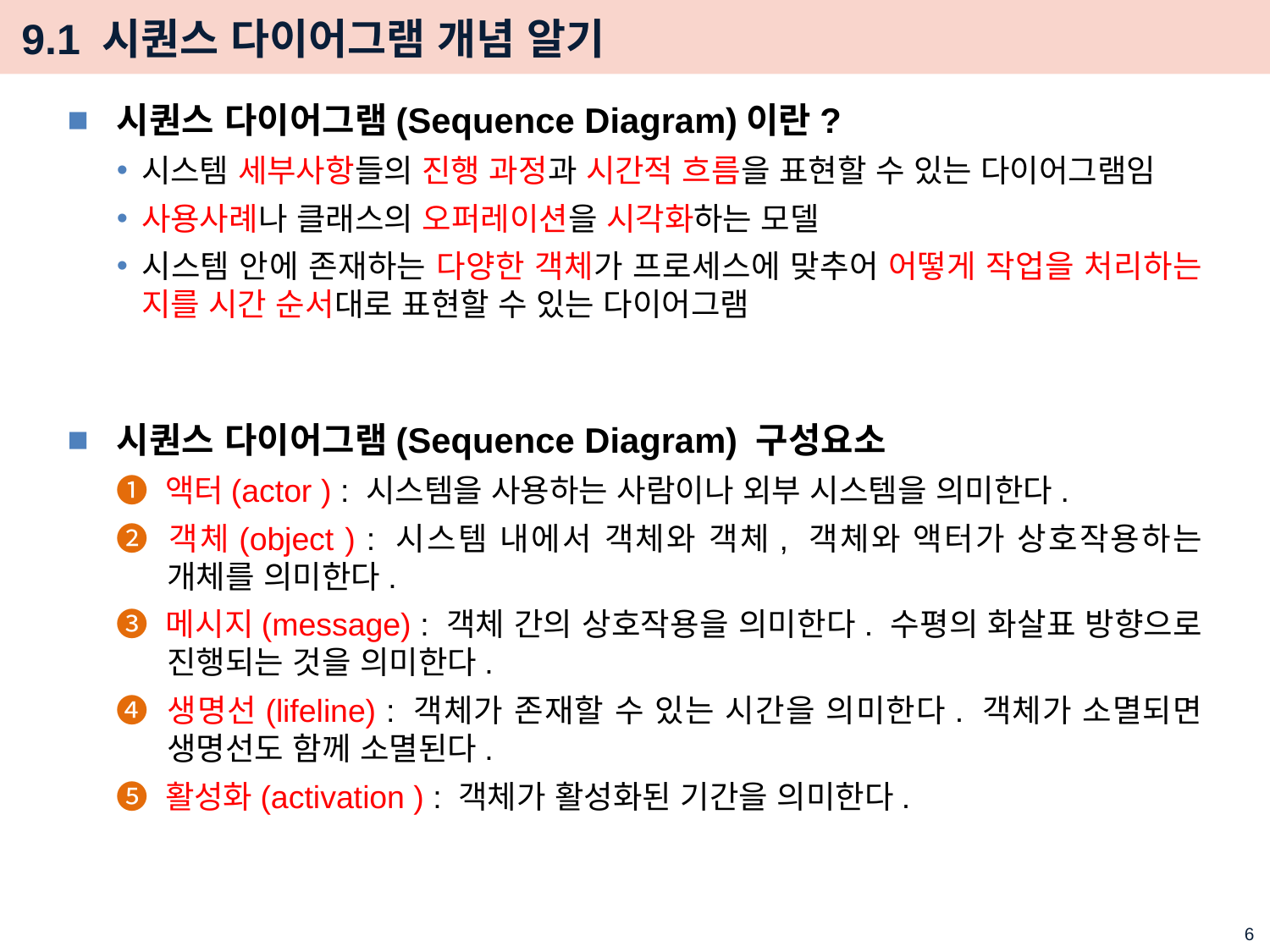

# 9.1 시퀀스 다이어그램 개념 알기
시퀀스 다이어그램(Sequence Diagram)이란?
시스템 세부사항들의 진행 과정과 시간적 흐름을 표현할 수 있는 다이어그램임
사용사례나 클래스의 오퍼레이션을 시각화하는 모델
시스템 안에 존재하는 다양한 객체가 프로세스에 맞추어 어떻게 작업을 처리하는 지를 시간 순서대로 표현할 수 있는 다이어그램

시퀀스 다이어그램(Sequence Diagram) 구성요소
❶ 액터(actor ) : 시스템을 사용하는 사람이나 외부 시스템을 의미한다.
❷ 객체(object ) : 시스템 내에서 객체와 객체, 객체와 액터가 상호작용하는 개체를 의미한다.
❸ 메시지(message) : 객체 간의 상호작용을 의미한다. 수평의 화살표 방향으로 진행되는 것을 의미한다.
❹ 생명선(lifeline) : 객체가 존재할 수 있는 시간을 의미한다. 객체가 소멸되면 생명선도 함께 소멸된다.
❺ 활성화(activation ) : 객체가 활성화된 기간을 의미한다.